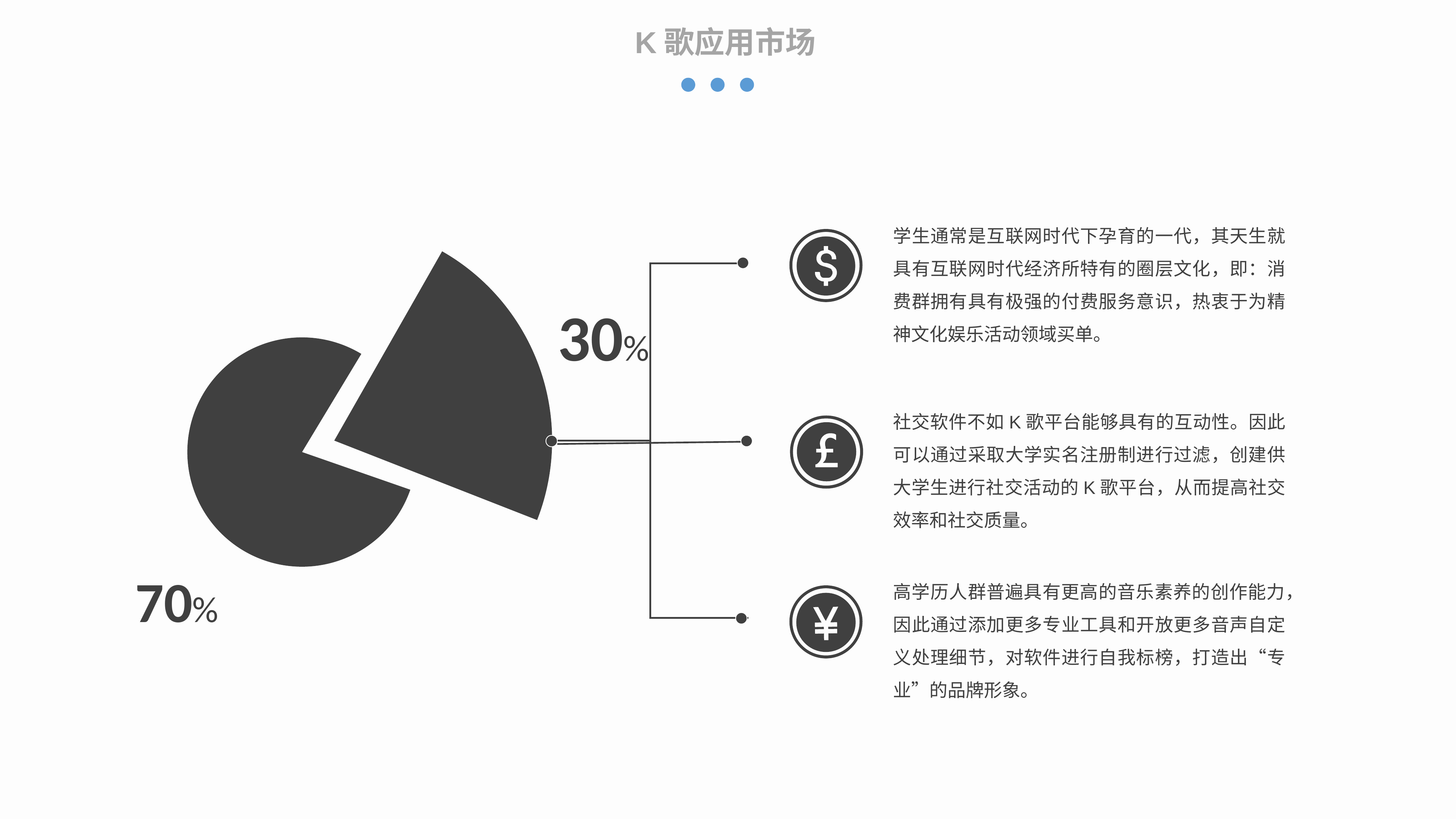

K歌应用市场

学生通常是互联网时代下孕育的一代，其天生就具有互联网时代经济所特有的圈层文化，即：消费群拥有具有极强的付费服务意识，热衷于为精神文化娱乐活动领域买单。

30%

社交软件不如K歌平台能够具有的互动性。因此可以通过采取大学实名注册制进行过滤，创建供大学生进行社交活动的K歌平台，从而提高社交效率和社交质量。

70%
高学历人群普遍具有更高的音乐素养的创作能力，因此通过添加更多专业工具和开放更多音声自定义处理细节，对软件进行自我标榜，打造出“专业”的品牌形象。